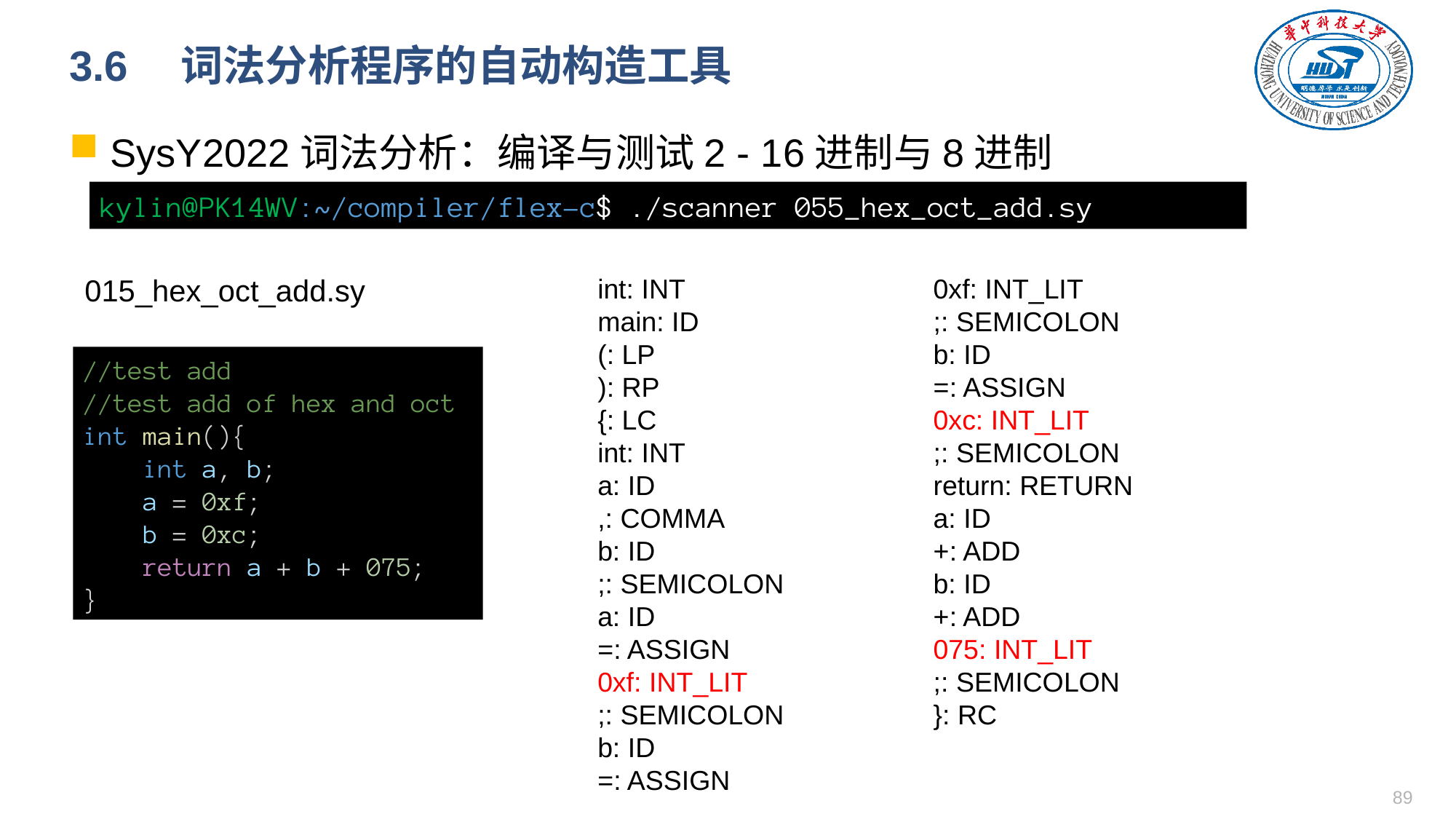

# 3.6　词法分析程序的自动构造工具
SysY2022词法分析：编译与测试2 - 16进制与8进制
kylin@PK14WV:~/compiler/flex-c$ ./scanner 055_hex_oct_add.sy
int: INT
main: ID
(: LP
): RP
{: LC
int: INT
a: ID
,: COMMA
b: ID
;: SEMICOLON
a: ID
=: ASSIGN
0xf: INT_LIT
;: SEMICOLON
b: ID
=: ASSIGN
0xf: INT_LIT
;: SEMICOLON
b: ID
=: ASSIGN
0xc: INT_LIT
;: SEMICOLON
return: RETURN
a: ID
+: ADD
b: ID
+: ADD
075: INT_LIT
;: SEMICOLON
}: RC
015_hex_oct_add.sy
//test add
//test add of hex and oct
int main(){
    int a, b;
    a = 0xf;
    b = 0xc;
    return a + b + 075;
}
89